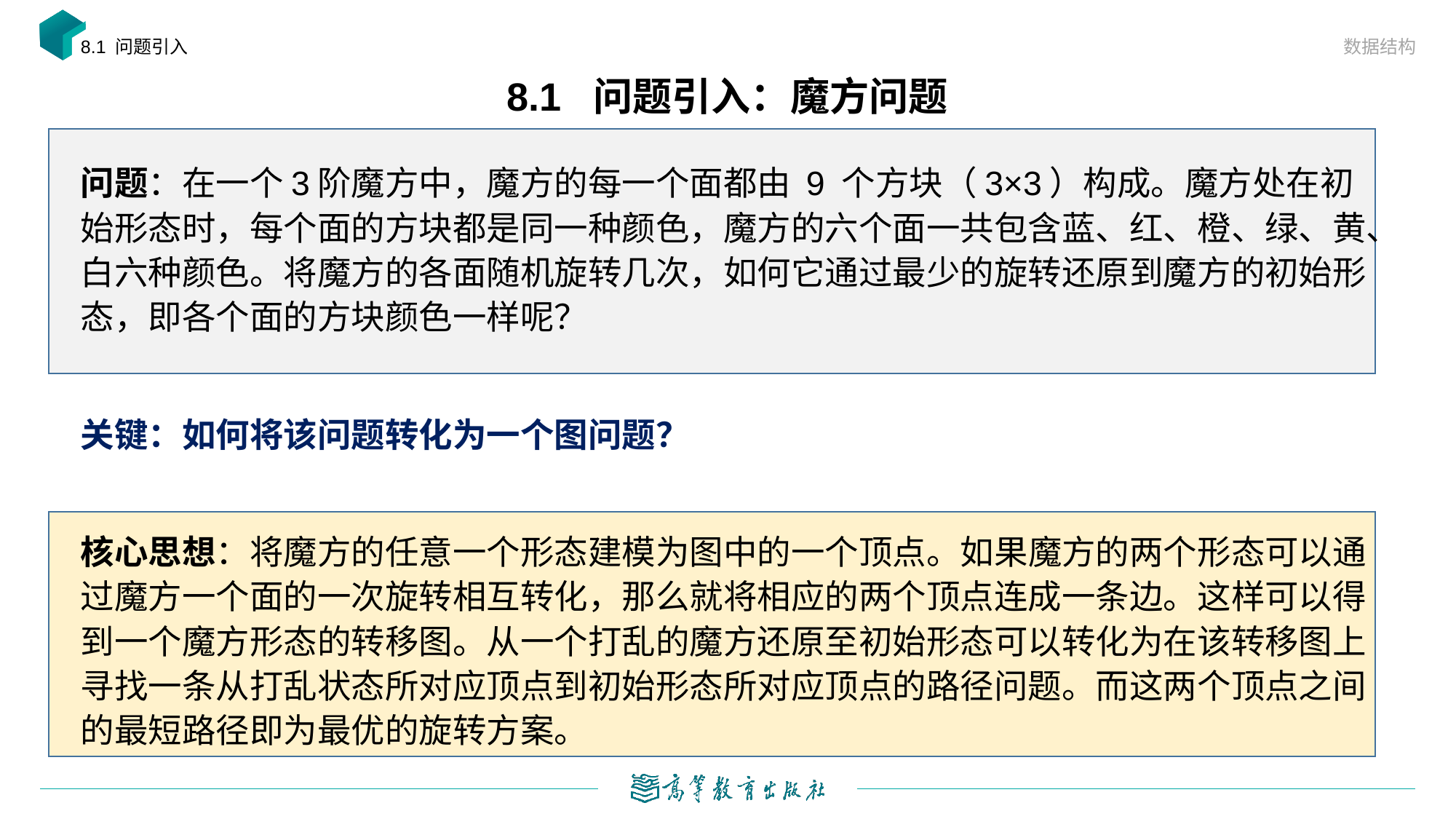

数据结构
8.1 问题引入
# 8.1  问题引入：魔方问题

问题：在一个3阶魔方中，魔方的每一个面都由 9 个方块（3×3）构成。魔方处在初始形态时，每个面的方块都是同一种颜色，魔方的六个面一共包含蓝、红、橙、绿、黄、白六种颜色。将魔方的各面随机旋转几次，如何它通过最少的旋转还原到魔方的初始形态，即各个面的方块颜色一样呢？

关键：如何将该问题转化为一个图问题？

核心思想：将魔方的任意一个形态建模为图中的一个顶点。如果魔方的两个形态可以通过魔方一个面的一次旋转相互转化，那么就将相应的两个顶点连成一条边。这样可以得到一个魔方形态的转移图。从一个打乱的魔方还原至初始形态可以转化为在该转移图上寻找一条从打乱状态所对应顶点到初始形态所对应顶点的路径问题。而这两个顶点之间的最短路径即为最优的旋转方案。